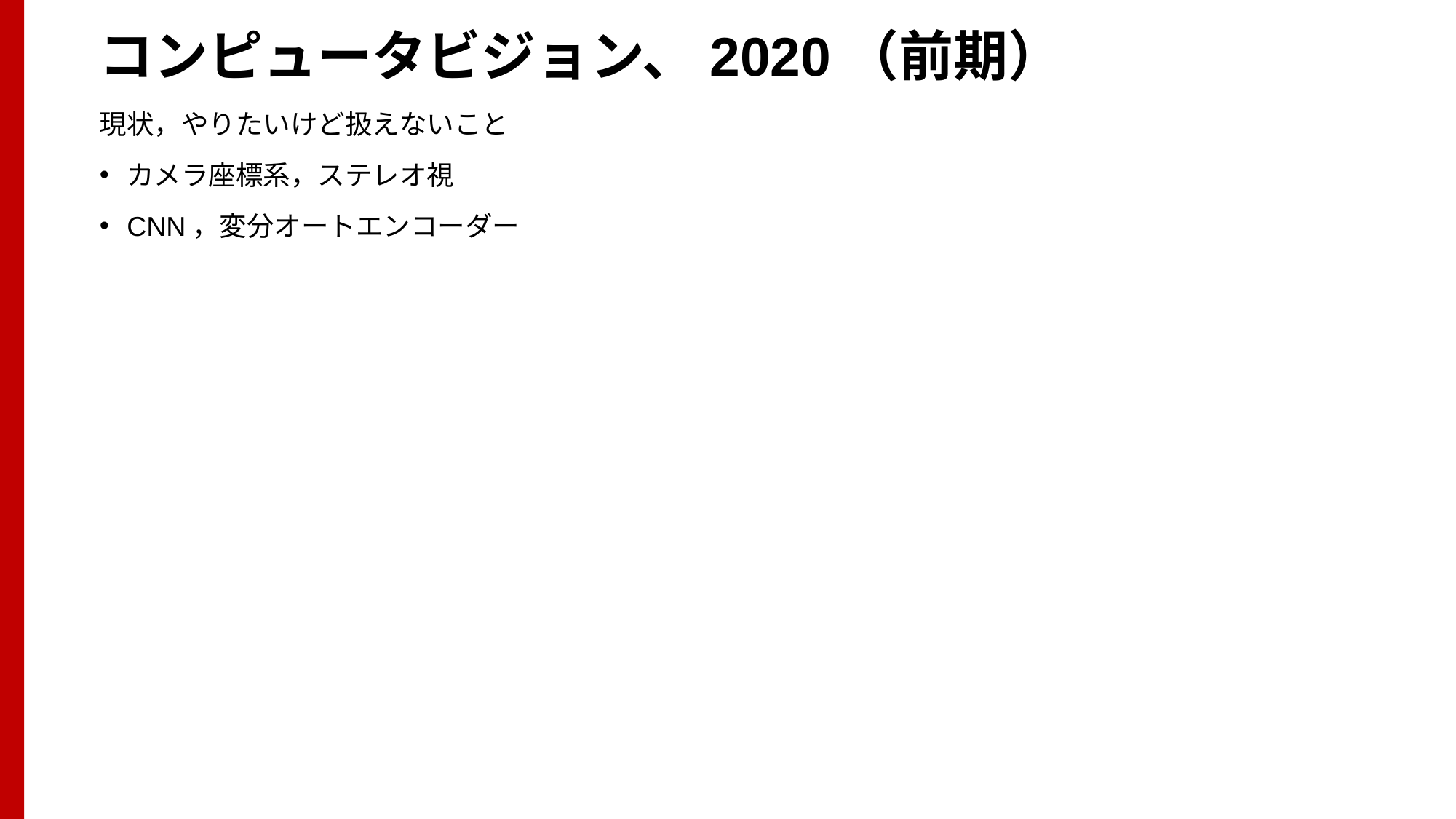

# コンピュータビジョン、2020（前期）
現状，やりたいけど扱えないこと
カメラ座標系，ステレオ視
CNN，変分オートエンコーダー